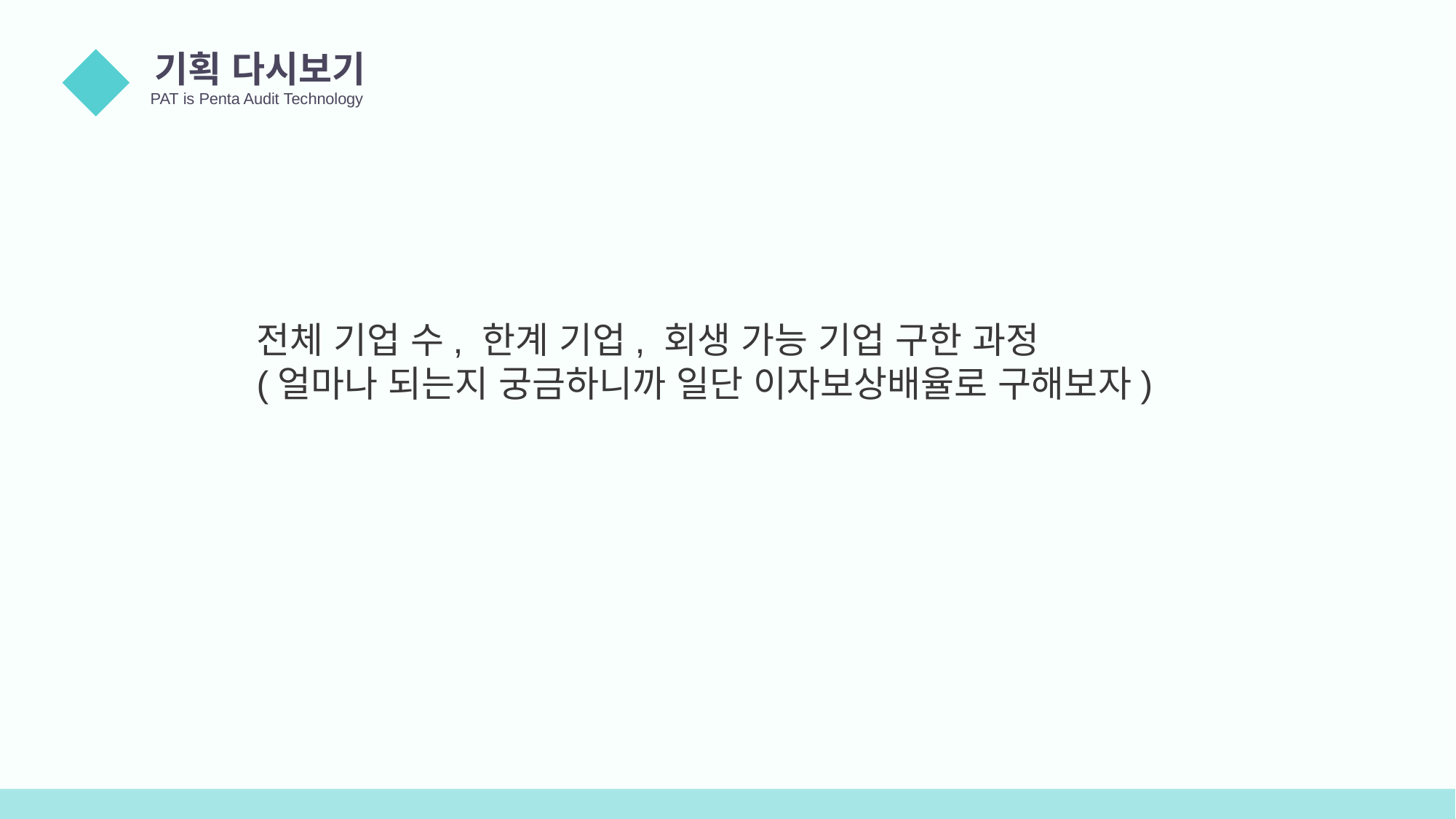

기획 다시보기
PAT is Penta Audit Technology

01
전체 기업 수, 한계 기업, 회생 가능 기업 구한 과정
(얼마나 되는지 궁금하니까 일단 이자보상배율로 구해보자)